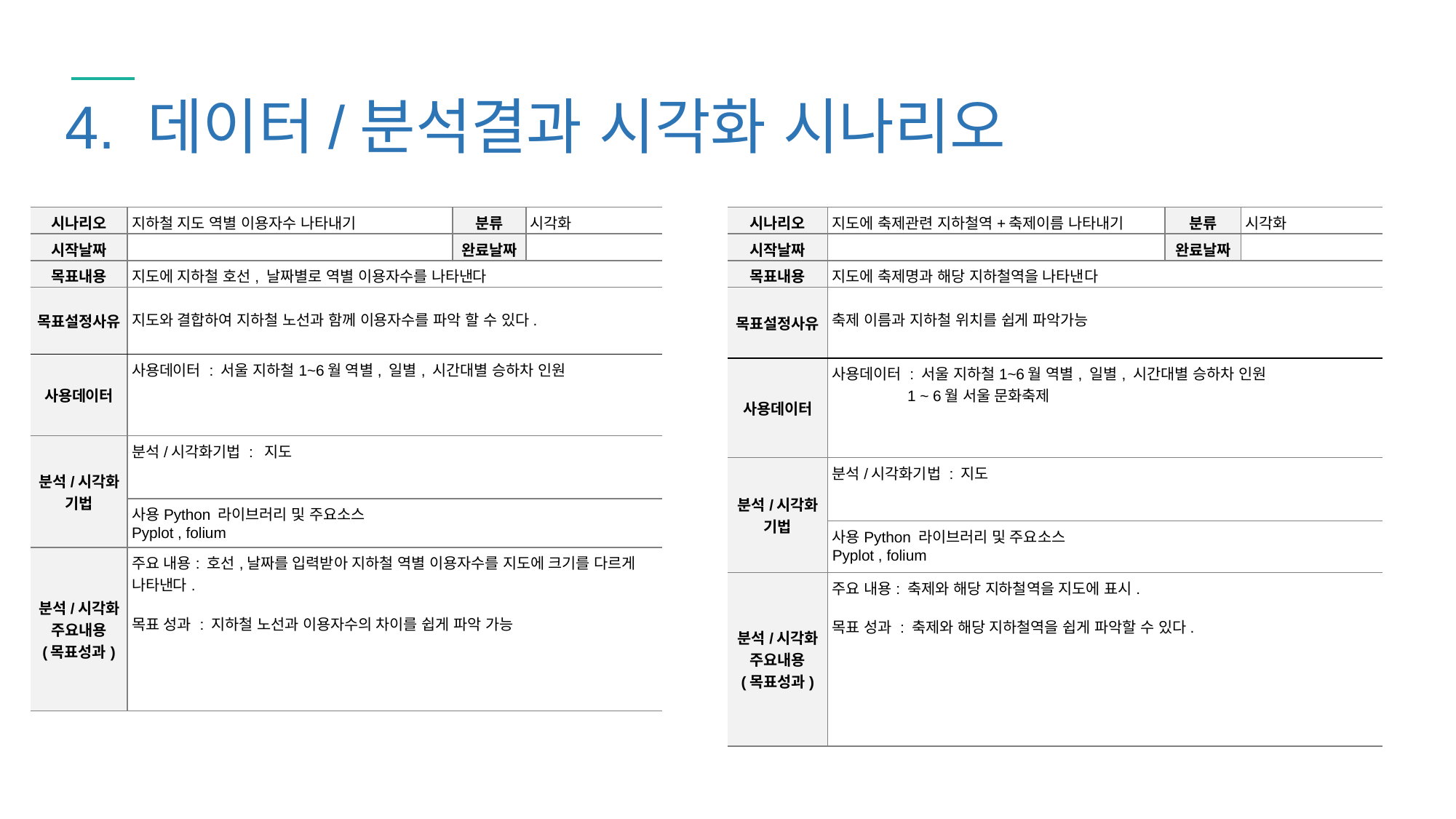

4. 데이터/분석결과 시각화 시나리오
| 시나리오 | 지하철 지도 역별 이용자수 나타내기 | 분류 | 시각화 |
| --- | --- | --- | --- |
| 시작날짜 |  | 완료날짜 |  |
| 목표내용 | 지도에 지하철 호선, 날짜별로 역별 이용자수를 나타낸다 |  |  |
| 목표설정사유 | 지도와 결합하여 지하철 노선과 함께 이용자수를 파악 할 수 있다. |  |  |
| 사용데이터 | 사용데이터 : 서울 지하철1~6월 역별, 일별, 시간대별 승하차 인원 |  |  |
| 분석/시각화 기법 | 분석/시각화기법 : 지도 |  |  |
|  | 사용Python 라이브러리 및 주요소스 Pyplot , folium |  |  |
| 분석/시각화 주요내용 (목표성과) | 주요 내용: 호선,날짜를 입력받아 지하철 역별 이용자수를 지도에 크기를 다르게 나타낸다. 목표 성과 : 지하철 노선과 이용자수의 차이를 쉽게 파악 가능 |  |  |
| 시나리오 | 지도에 축제관련 지하철역+축제이름 나타내기 | 분류 | 시각화 |
| --- | --- | --- | --- |
| 시작날짜 |  | 완료날짜 |  |
| 목표내용 | 지도에 축제명과 해당 지하철역을 나타낸다 |  |  |
| 목표설정사유 | 축제 이름과 지하철 위치를 쉽게 파악가능 |  |  |
| 사용데이터 | 사용데이터 : 서울 지하철1~6월 역별, 일별, 시간대별 승하차 인원 1 ~ 6월 서울 문화축제 |  |  |
| 분석/시각화 기법 | 분석/시각화기법 : 지도 |  |  |
|  | 사용Python 라이브러리 및 주요소스 Pyplot , folium |  |  |
| 분석/시각화 주요내용 (목표성과) | 주요 내용: 축제와 해당 지하철역을 지도에 표시. 목표 성과 : 축제와 해당 지하철역을 쉽게 파악할 수 있다. |  |  |